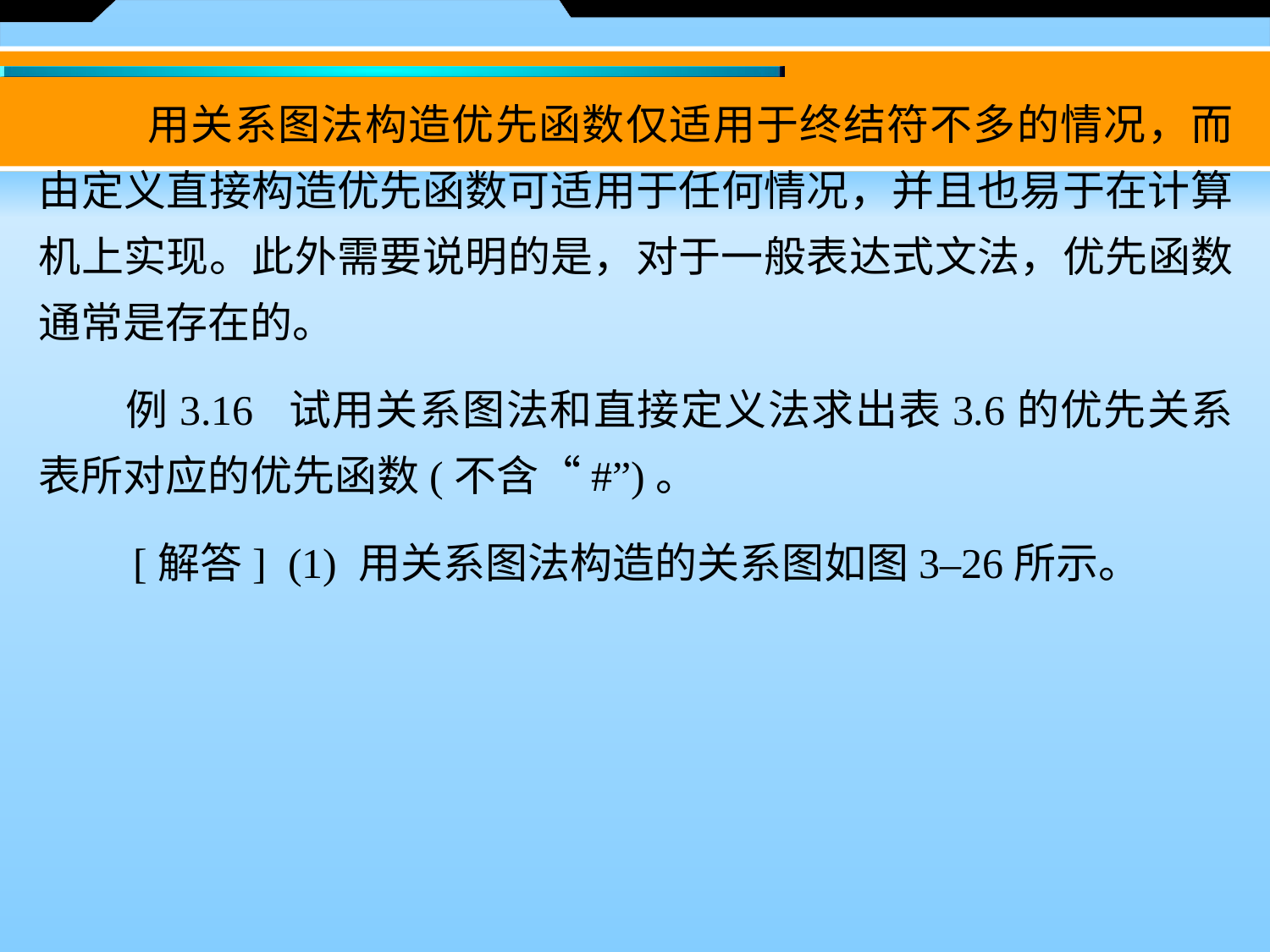

用关系图法构造优先函数仅适用于终结符不多的情况，而由定义直接构造优先函数可适用于任何情况，并且也易于在计算机上实现。此外需要说明的是，对于一般表达式文法，优先函数通常是存在的。
　　例3.16  试用关系图法和直接定义法求出表3.6的优先关系表所对应的优先函数(不含“#”)。
　　[解答]  (1) 用关系图法构造的关系图如图3–26所示。